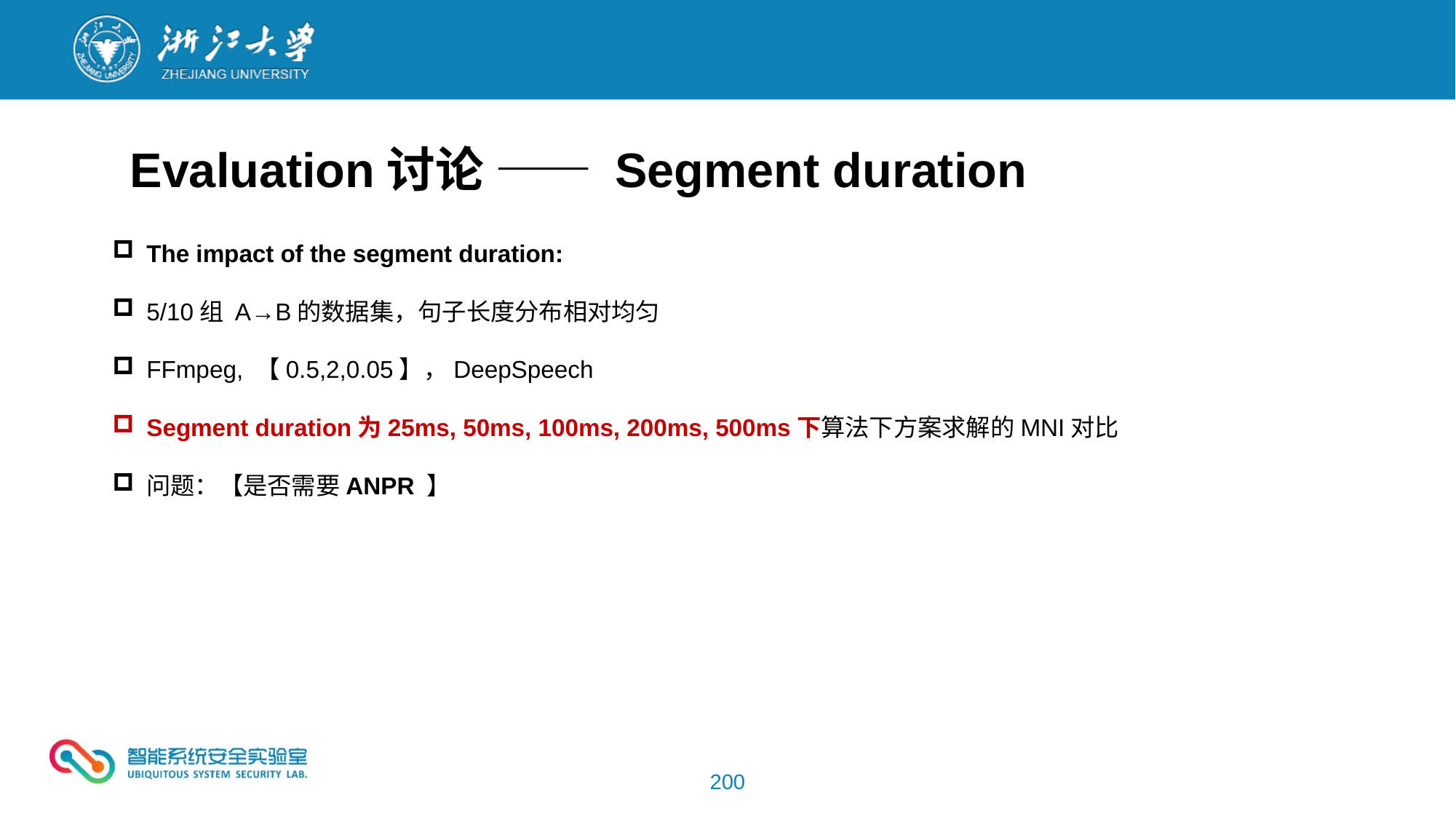

Evaluation讨论 —— Segment duration
The impact of the segment duration:
5/10组 A→B的数据集，句子长度分布相对均匀
FFmpeg, 【0.5,2,0.05】，DeepSpeech
Segment duration为25ms, 50ms, 100ms, 200ms, 500ms下算法下方案求解的MNI对比
问题：【是否需要ANPR 】